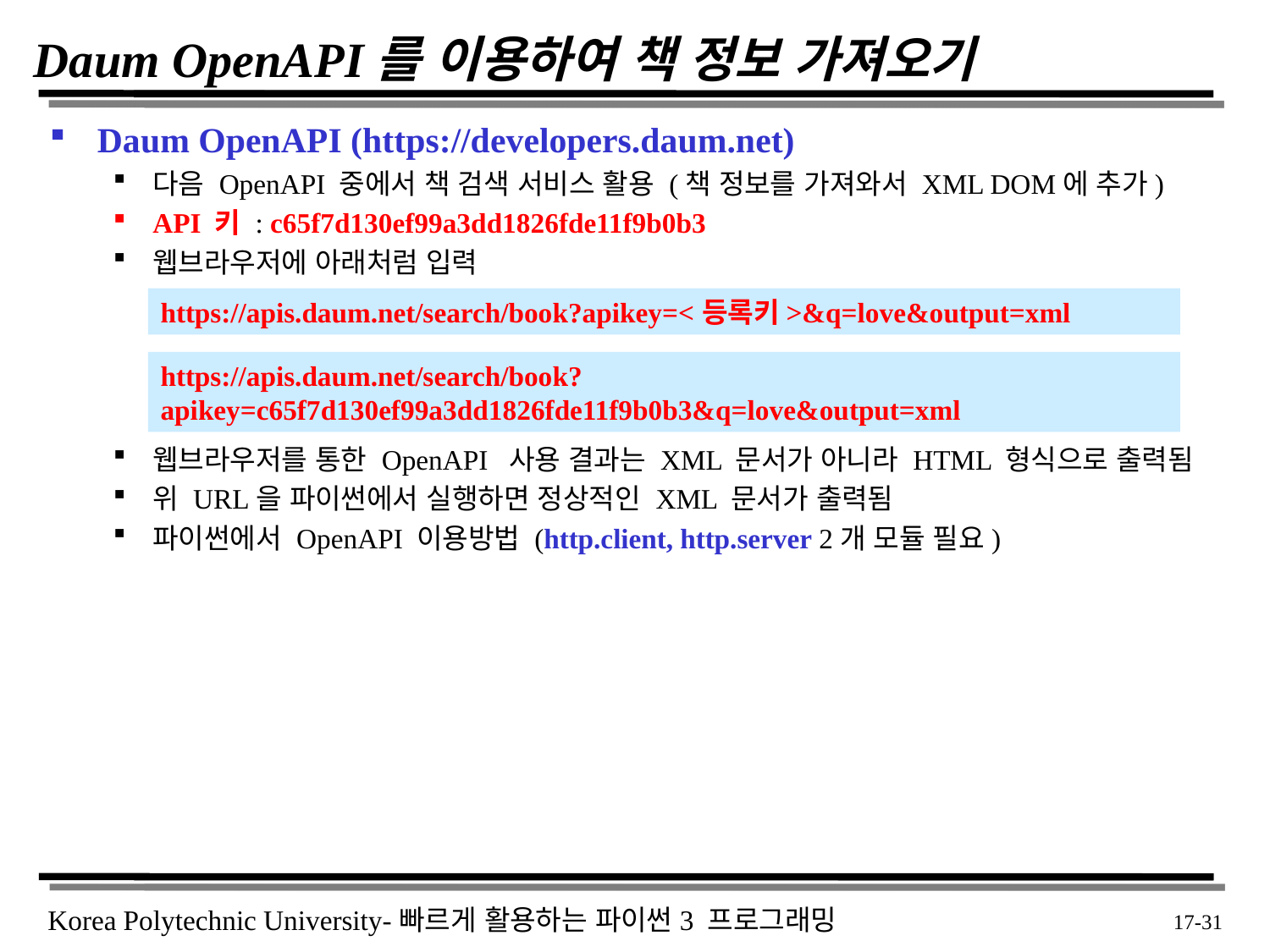

# Daum OpenAPI를 이용하여 책 정보 가져오기
Daum OpenAPI (https://developers.daum.net)
다음 OpenAPI 중에서 책 검색 서비스 활용 (책 정보를 가져와서 XML DOM에 추가)
API 키 : c65f7d130ef99a3dd1826fde11f9b0b3
웹브라우저에 아래처럼 입력

웹브라우저를 통한 OpenAPI  사용 결과는 XML 문서가 아니라 HTML 형식으로 출력됨
위 URL을 파이썬에서 실행하면 정상적인 XML 문서가 출력됨
파이썬에서 OpenAPI 이용방법 (http.client, http.server 2개 모듈 필요)

https://apis.daum.net/search/book?apikey=<등록키>&q=love&output=xml
https://apis.daum.net/search/book?apikey=c65f7d130ef99a3dd1826fde11f9b0b3&q=love&output=xml
 17-31